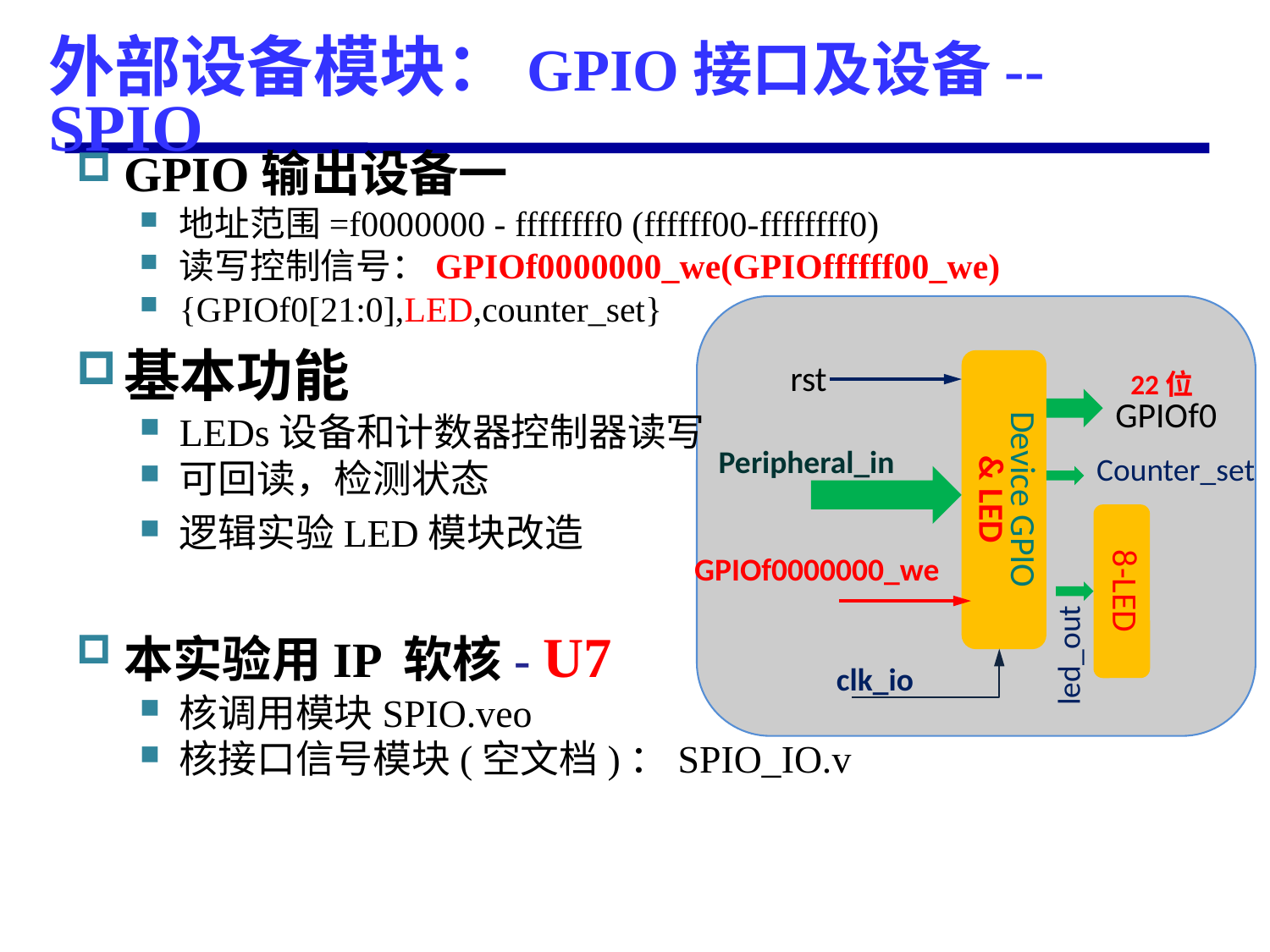

# 外部设备模块：GPIO接口及设备--SPIO
GPIO输出设备一
地址范围=f0000000 - ffffffff0 (ffffff00-ffffffff0)
读写控制信号：GPIOf0000000_we(GPIOffffff00_we)
{GPIOf0[21:0],LED,counter_set}
基本功能
LEDs设备和计数器控制器读写
可回读，检测状态
逻辑实验LED模块改造

本实验用IP 软核- U7
核调用模块SPIO.veo
核接口信号模块(空文档)：SPIO_IO.v

rst
Device GPIO
& LED
22位
GPIOf0

Peripheral_in
Counter_set

8-LED
GPIOf0000000_we

led_out

clk_io